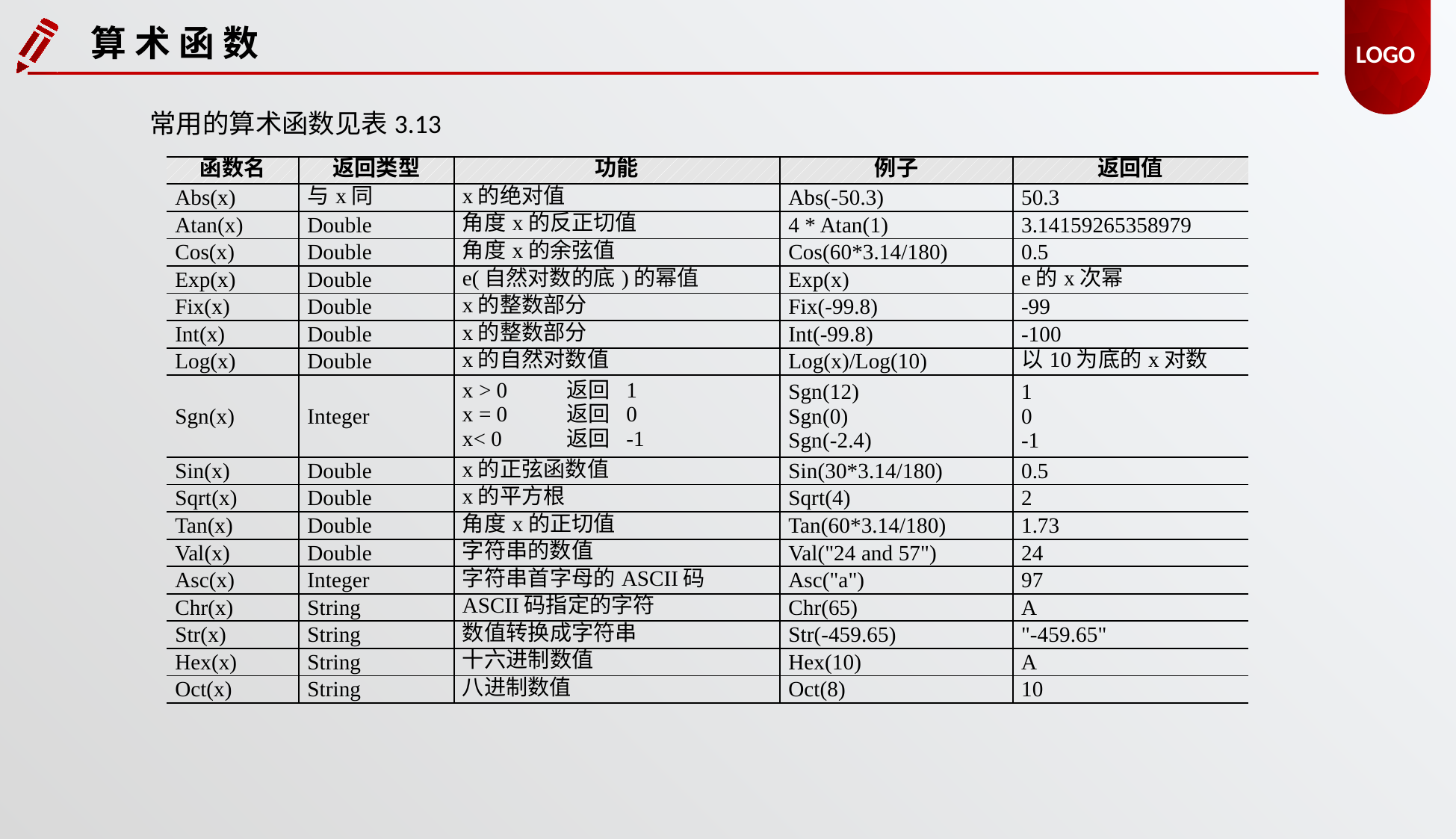

算 术 函 数
常用的算术函数见表3.13
| 函数名 | 返回类型 | 功能 | 例子 | 返回值 |
| --- | --- | --- | --- | --- |
| Abs(x) | 与x同 | x的绝对值 | Abs(-50.3) | 50.3 |
| Atan(x) | Double | 角度x的反正切值 | 4 \* Atan(1) | 3.14159265358979 |
| Cos(x) | Double | 角度x的余弦值 | Cos(60\*3.14/180) | 0.5 |
| Exp(x) | Double | e(自然对数的底)的幂值 | Exp(x) | e的x次幂 |
| Fix(x) | Double | x的整数部分 | Fix(-99.8) | -99 |
| Int(x) | Double | x的整数部分 | Int(-99.8) | -100 |
| Log(x) | Double | x的自然对数值 | Log(x)/Log(10) | 以10为底的x对数 |
| Sgn(x) | Integer | x > 0 返回 1 x = 0 返回 0 x< 0  返回 -1 | Sgn(12) Sgn(0) Sgn(-2.4) | 1 0 -1 |
| Sin(x) | Double | x的正弦函数值 | Sin(30\*3.14/180) | 0.5 |
| Sqrt(x) | Double | x的平方根 | Sqrt(4) | 2 |
| Tan(x) | Double | 角度x的正切值 | Tan(60\*3.14/180) | 1.73 |
| Val(x) | Double | 字符串的数值 | Val("24 and 57") | 24 |
| Asc(x) | Integer | 字符串首字母的ASCII码 | Asc("a") | 97 |
| Chr(x) | String | ASCII码指定的字符 | Chr(65) | A |
| Str(x) | String | 数值转换成字符串 | Str(-459.65) | "-459.65" |
| Hex(x) | String | 十六进制数值 | Hex(10) | A |
| Oct(x) | String | 八进制数值 | Oct(8) | 10 |